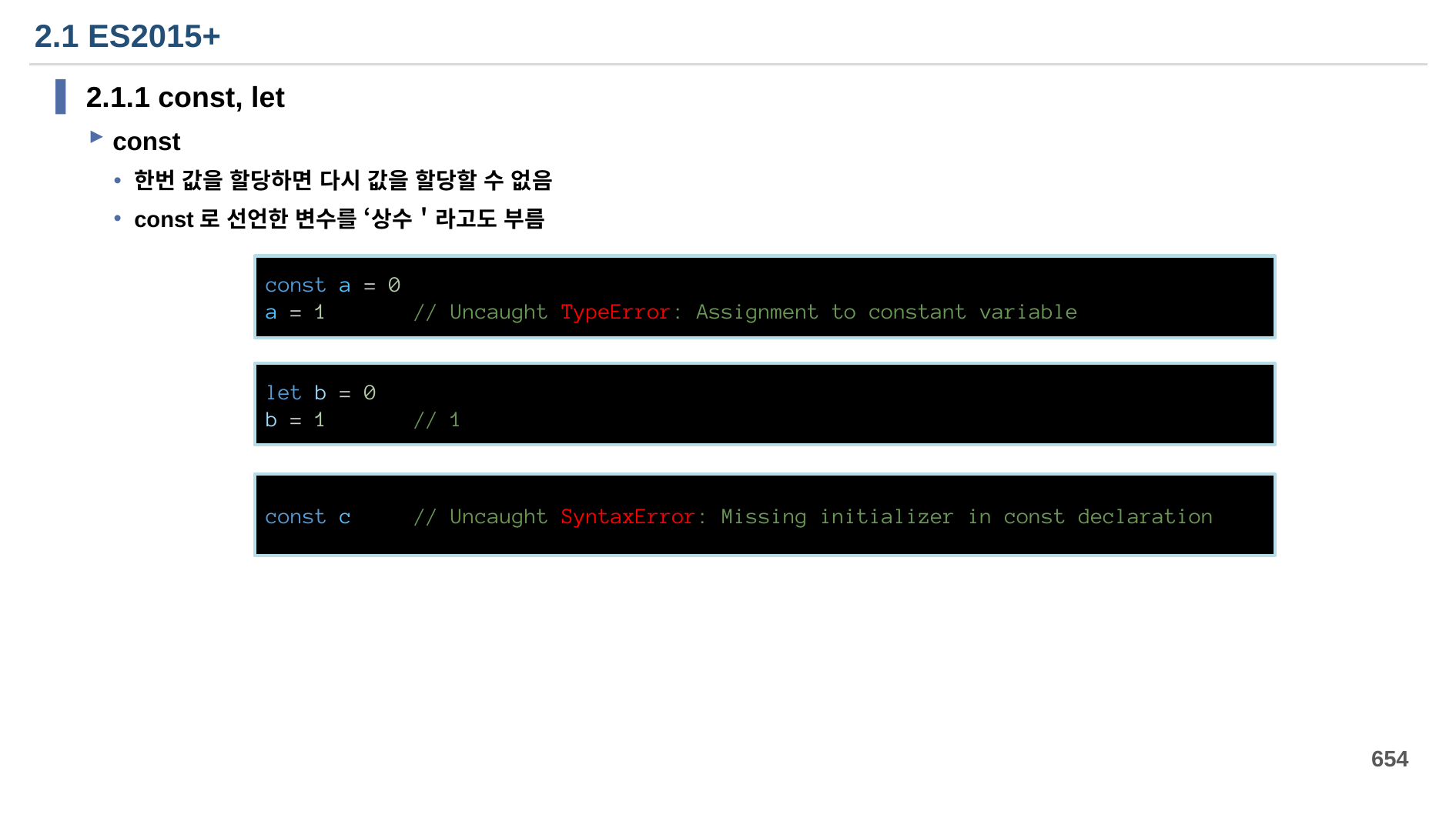

# 2.1 ES2015+
2.1.1 const, let
const
한번 값을 할당하면 다시 값을 할당할 수 없음
const로 선언한 변수를 ‘상수＇라고도 부름

const a = 0
a = 1       // Uncaught TypeError: Assignment to constant variable
let b = 0
b = 1       // 1
const c     // Uncaught SyntaxError: Missing initializer in const declaration
654